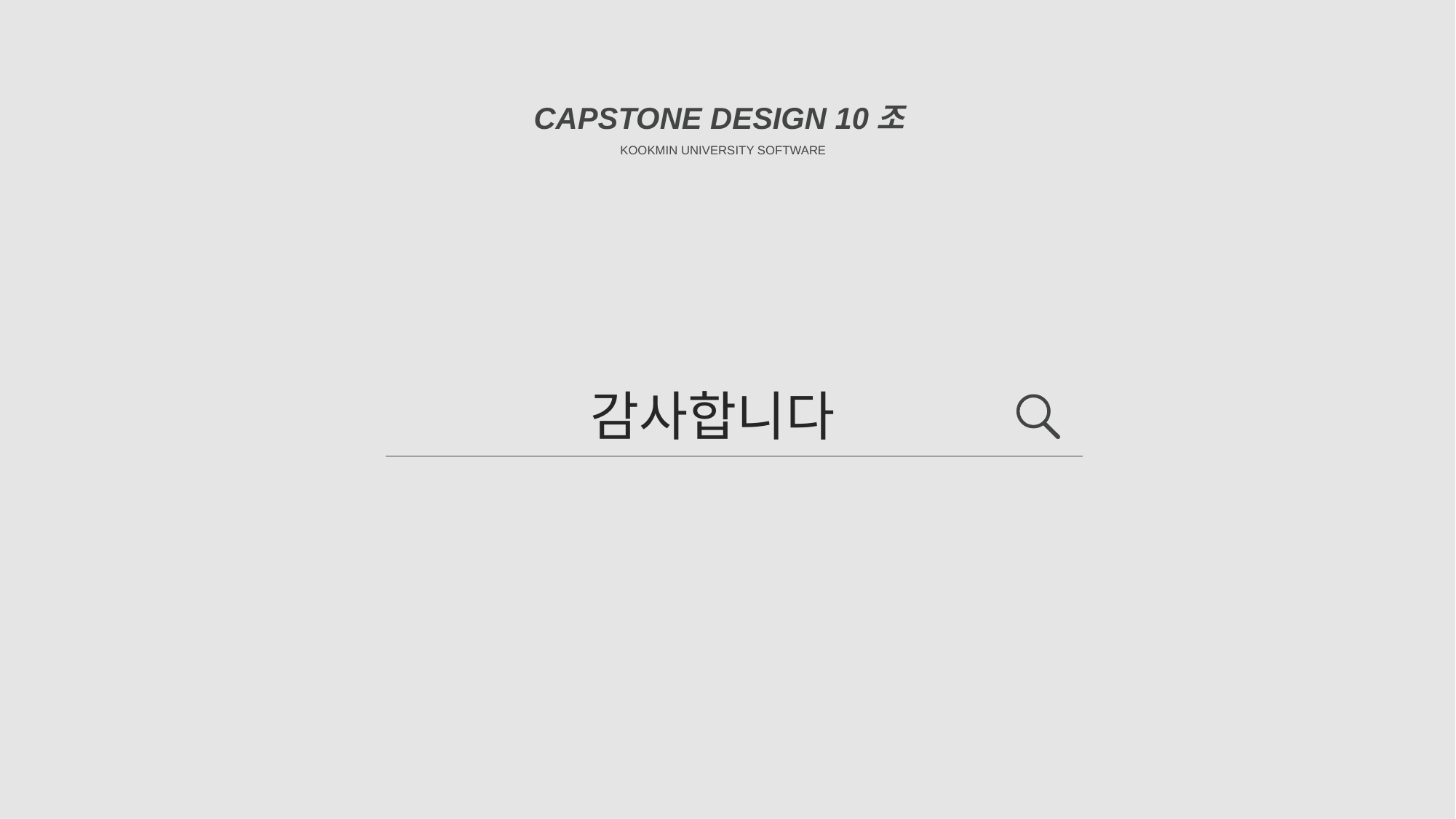

CAPSTONE DESIGN 10조
KOOKMIN UNIVERSITY SOFTWARE
감사합니다